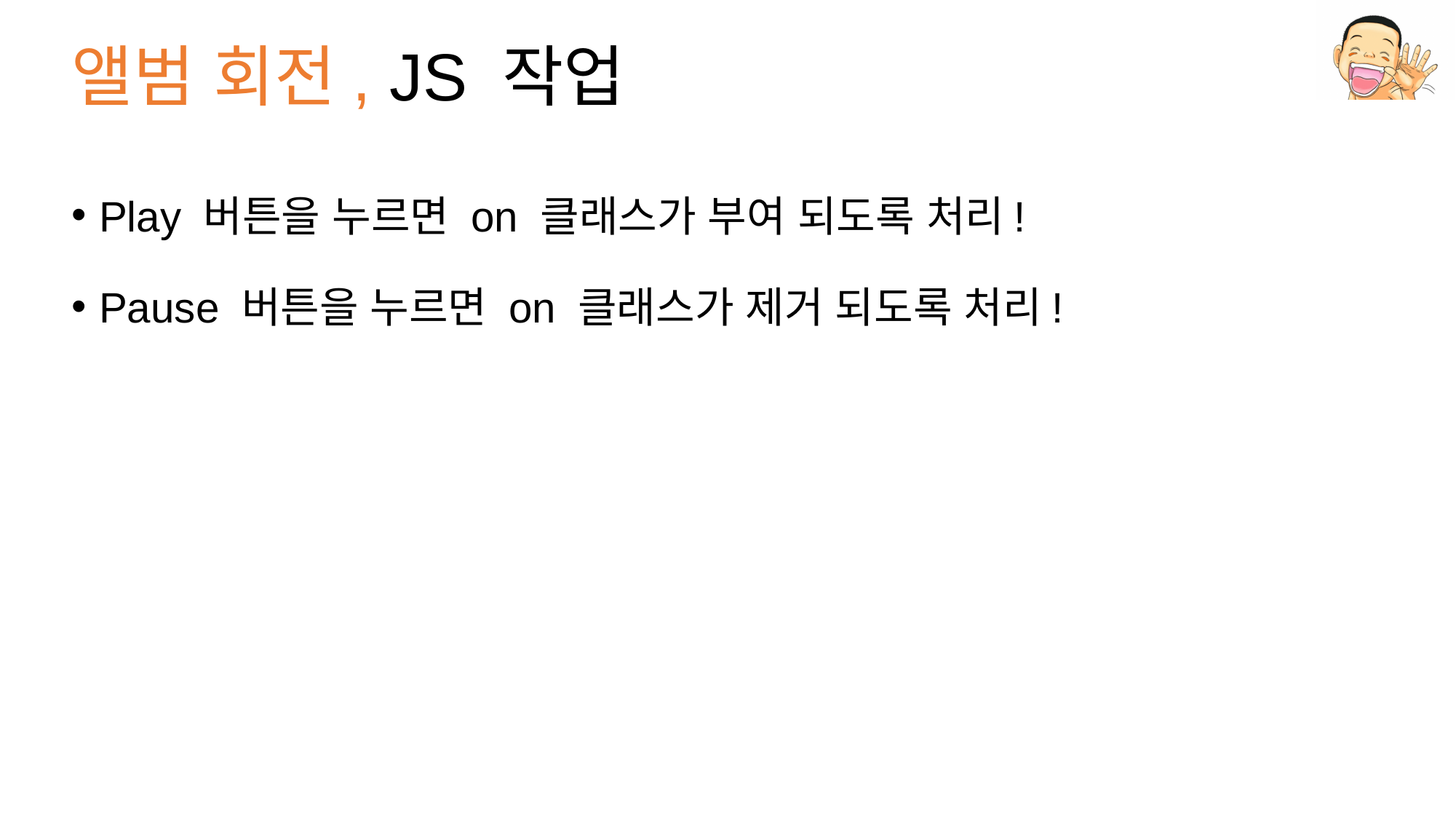

# 앨범 회전, JS 작업
Play 버튼을 누르면 on 클래스가 부여 되도록 처리!
Pause 버튼을 누르면 on 클래스가 제거 되도록 처리!